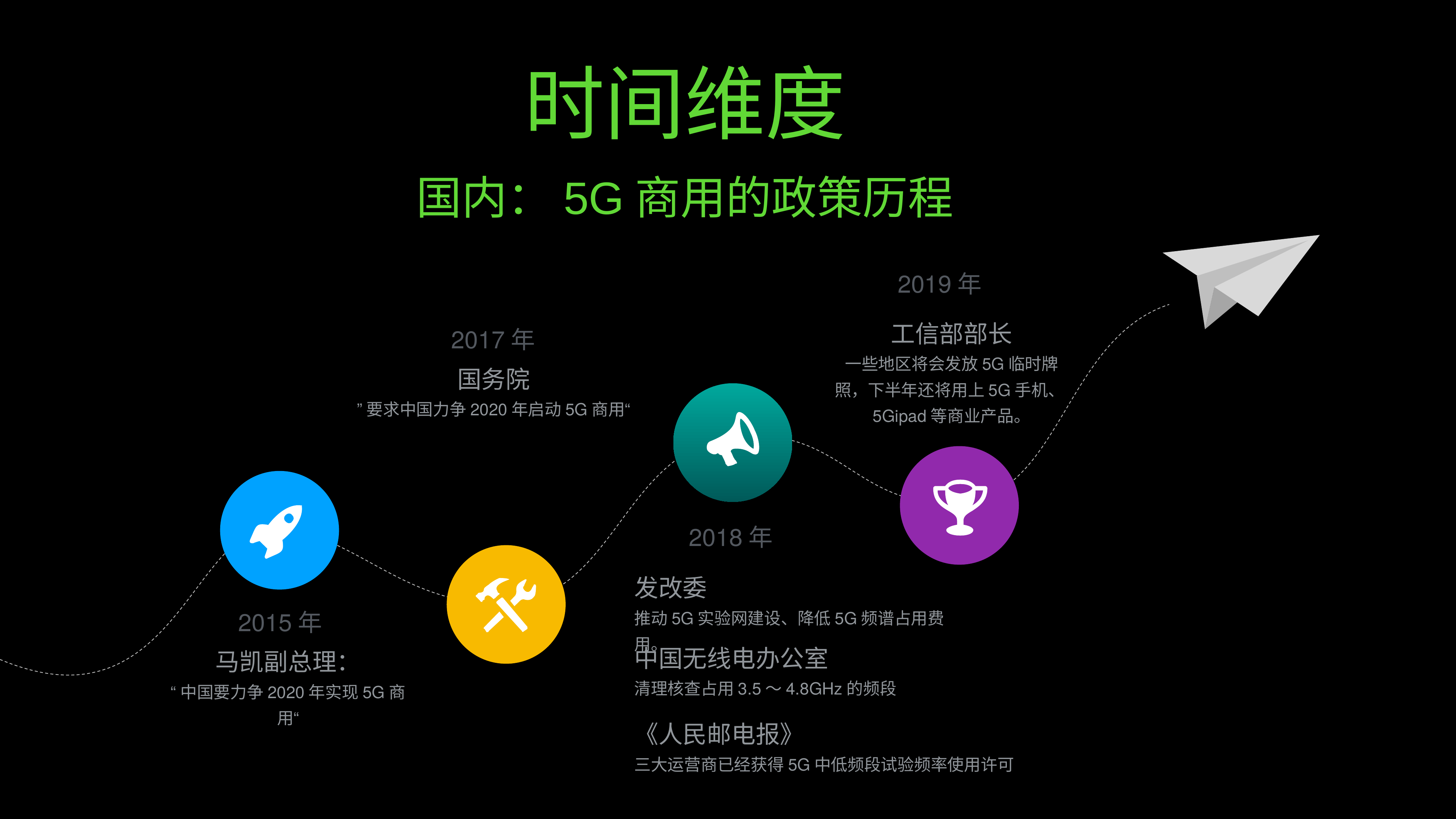

时间维度
国内：5G商用的政策历程

2019年
工信部部长
一些地区将会发放5G临时牌照，下半年还将用上5G手机、5Gipad等商业产品。

2017年
国务院
”要求中国力争2020年启动5G商用“

2018年

发改委
推动5G实验网建设、降低5G频谱占用费用。

2015年
中国无线电办公室
清理核查占用3.5～4.8GHz的频段
马凯副总理：
“中国要力争2020年实现5G商用“
《人民邮电报》
三大运营商已经获得5G中低频段试验频率使用许可